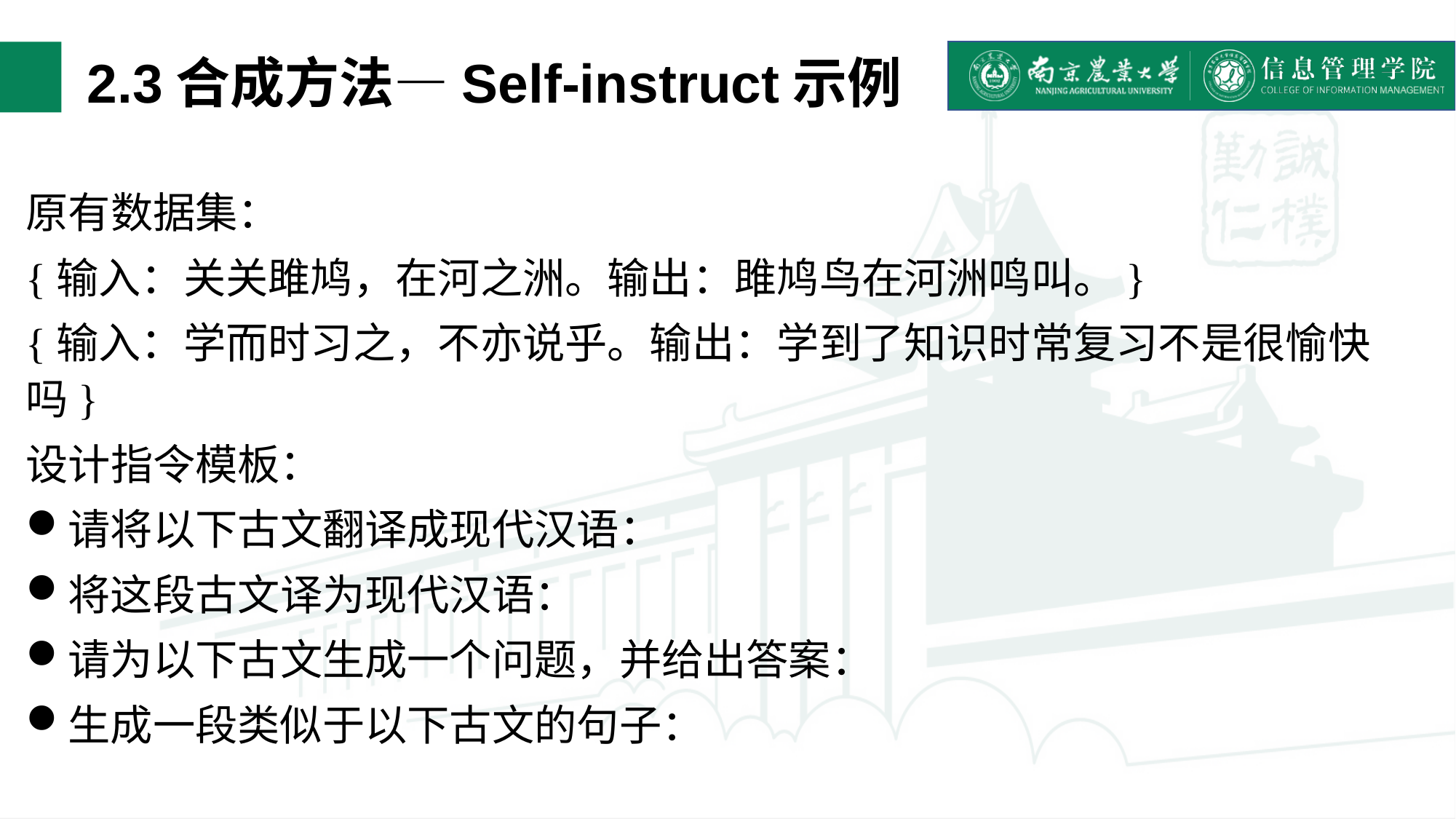

# 2.3合成方法—Self-instruct示例
原有数据集：
{输入：关关雎鸠，在河之洲。输出：雎鸠鸟在河洲鸣叫。}
{输入：学而时习之，不亦说乎。输出：学到了知识时常复习不是很愉快吗}
设计指令模板：
请将以下古文翻译成现代汉语：
将这段古文译为现代汉语：
请为以下古文生成一个问题，并给出答案：
生成一段类似于以下古文的句子：